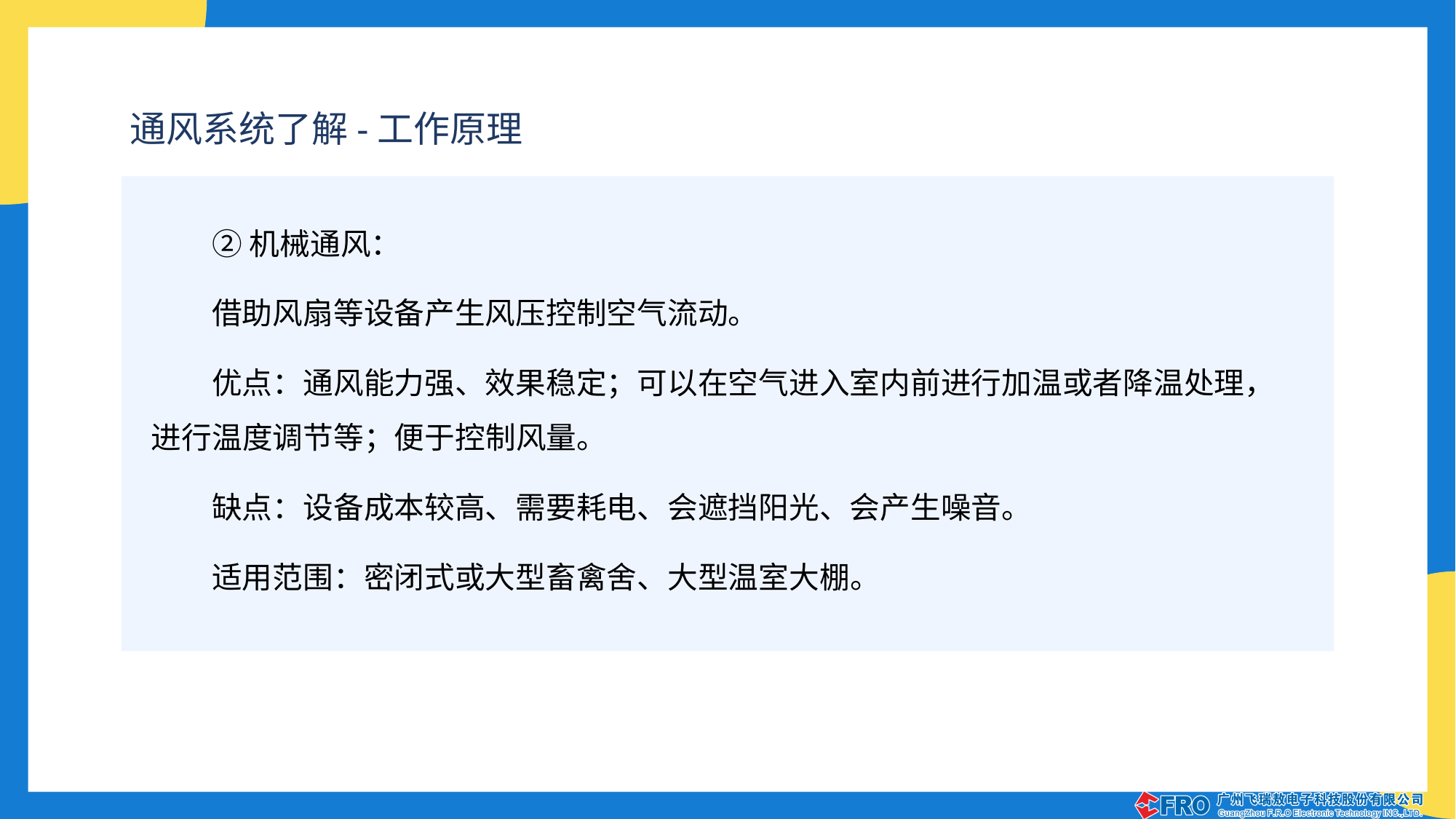

通风系统了解-工作原理
②机械通风：
借助风扇等设备产生风压控制空气流动。
优点：通风能力强、效果稳定；可以在空气进入室内前进行加温或者降温处理，进行温度调节等；便于控制风量。
缺点：设备成本较高、需要耗电、会遮挡阳光、会产生噪音。
适用范围：密闭式或大型畜禽舍、大型温室大棚。